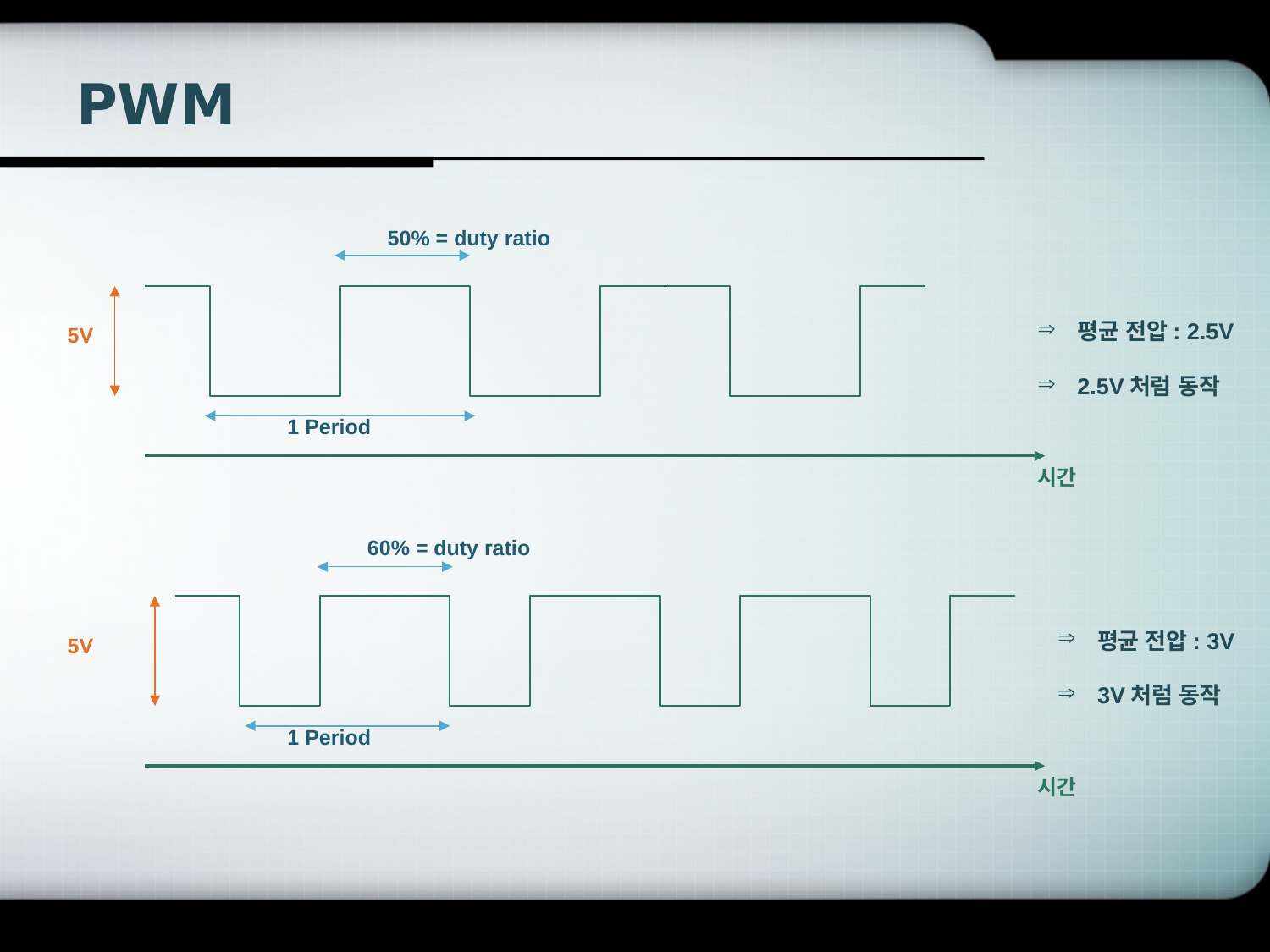

# PWM
50% = duty ratio
평균 전압: 2.5V

2.5V처럼 동작
5V
1 Period
시간
60% = duty ratio
평균 전압: 3V

3V처럼 동작
5V
1 Period
시간